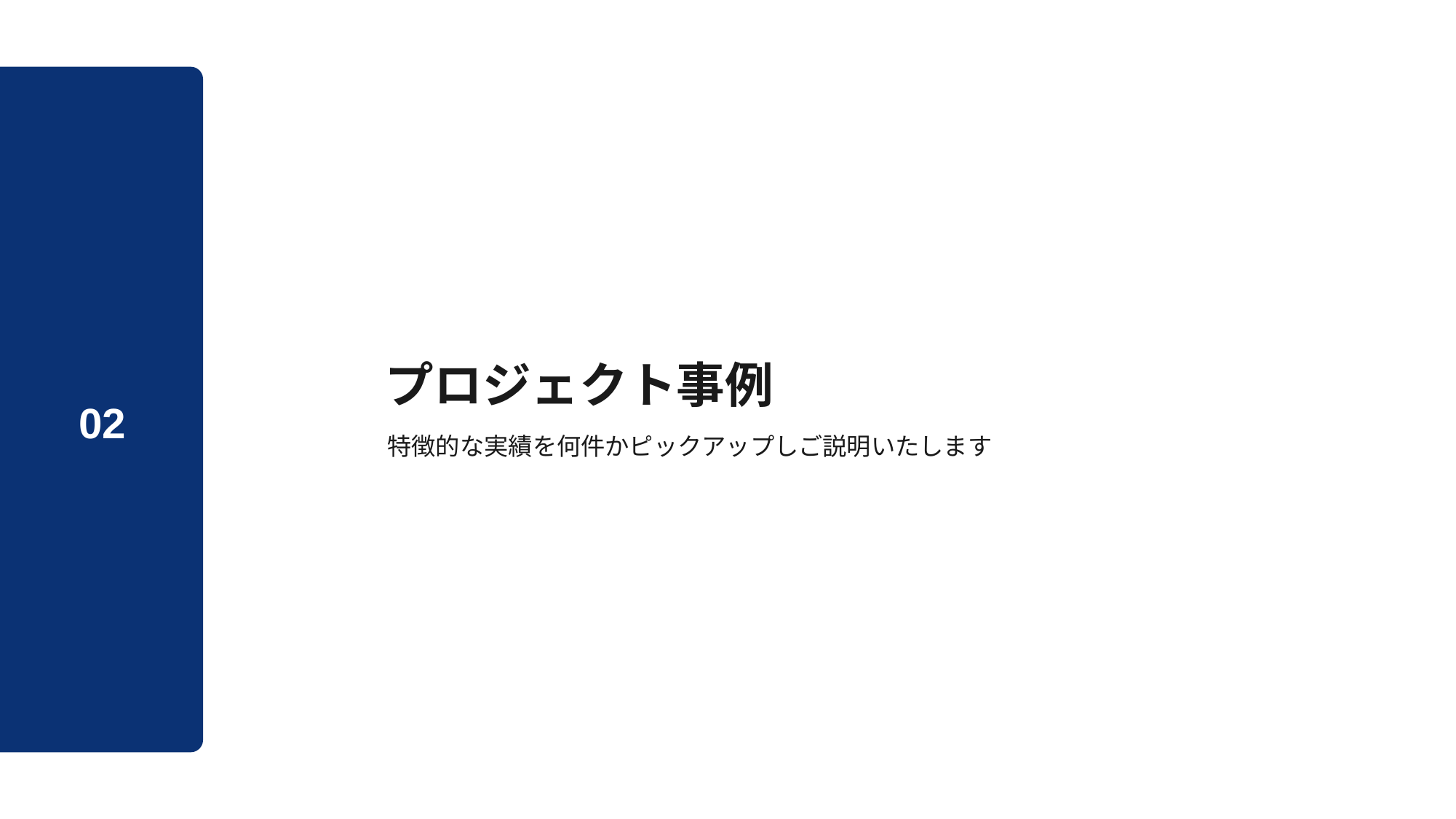

プロジェクト事例
02
特徴的な実績を何件かピックアップしご説明いたします